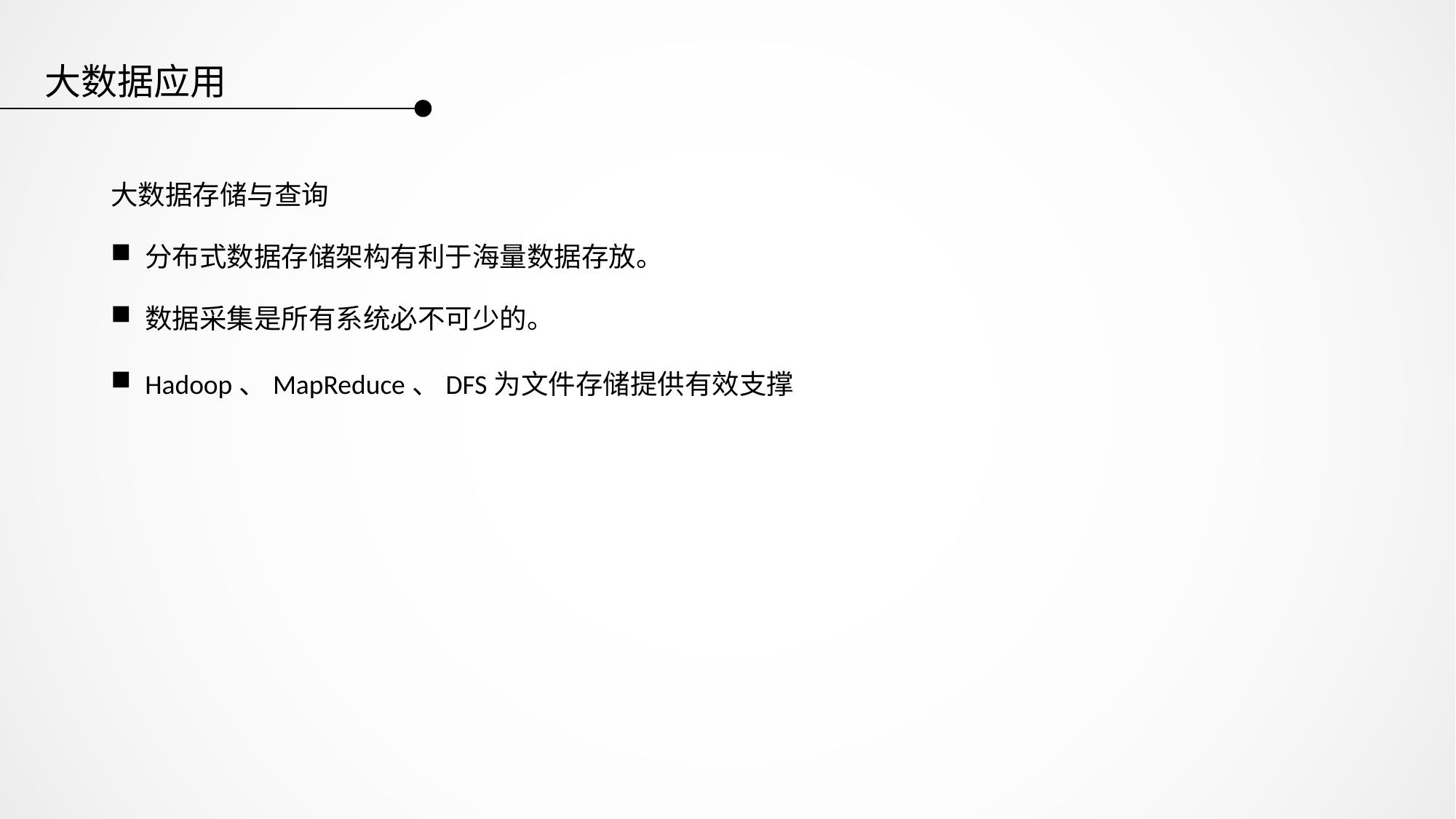

大数据应用

大数据存储与查询

分布式数据存储架构有利于海量数据存放。

数据采集是所有系统必不可少的。

Hadoop、MapReduce、DFS为文件存储提供有效支撑